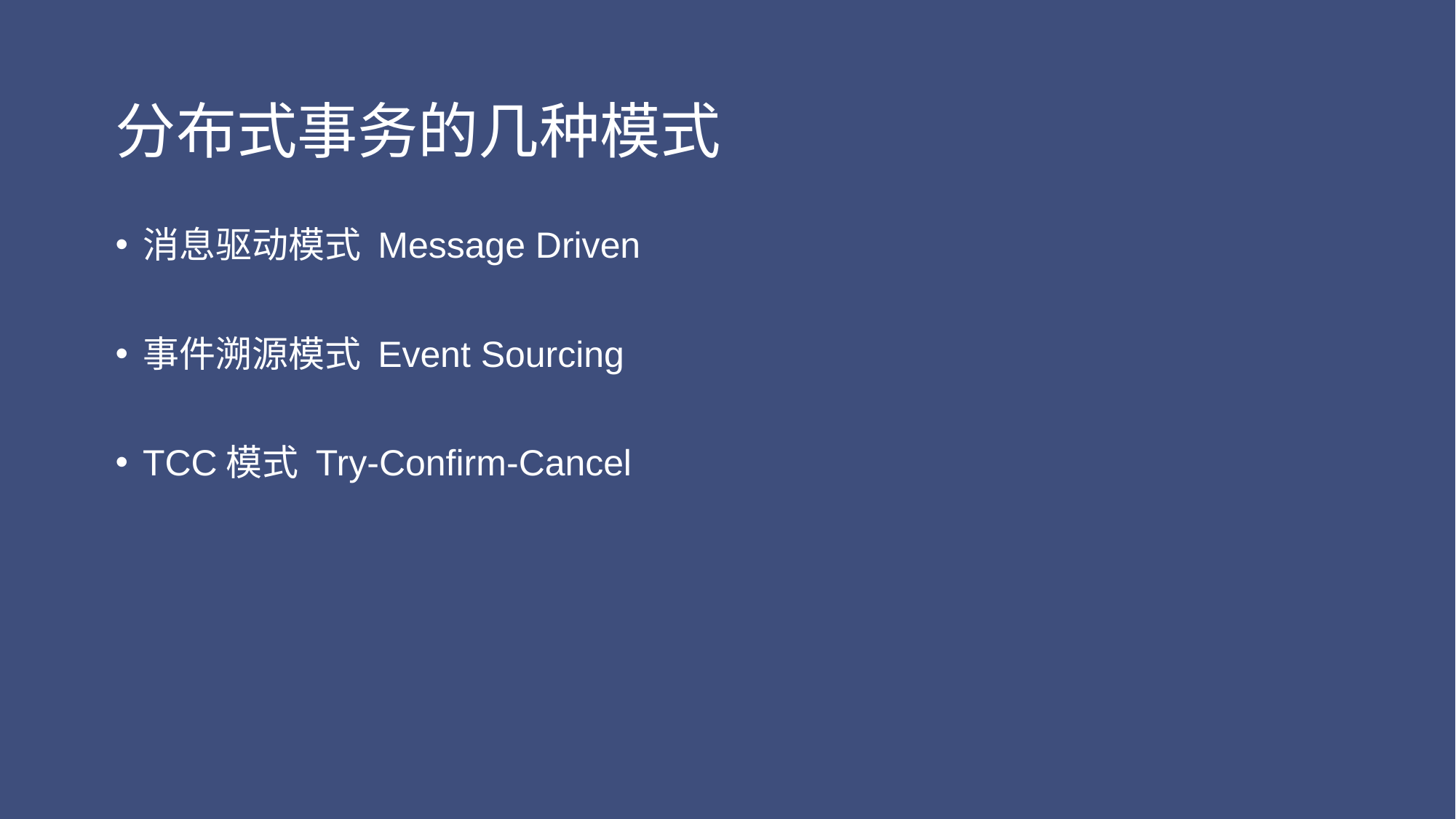

# 分布式事务的几种模式
消息驱动模式 Message Driven

事件溯源模式 Event Sourcing

TCC模式 Try-Confirm-Cancel